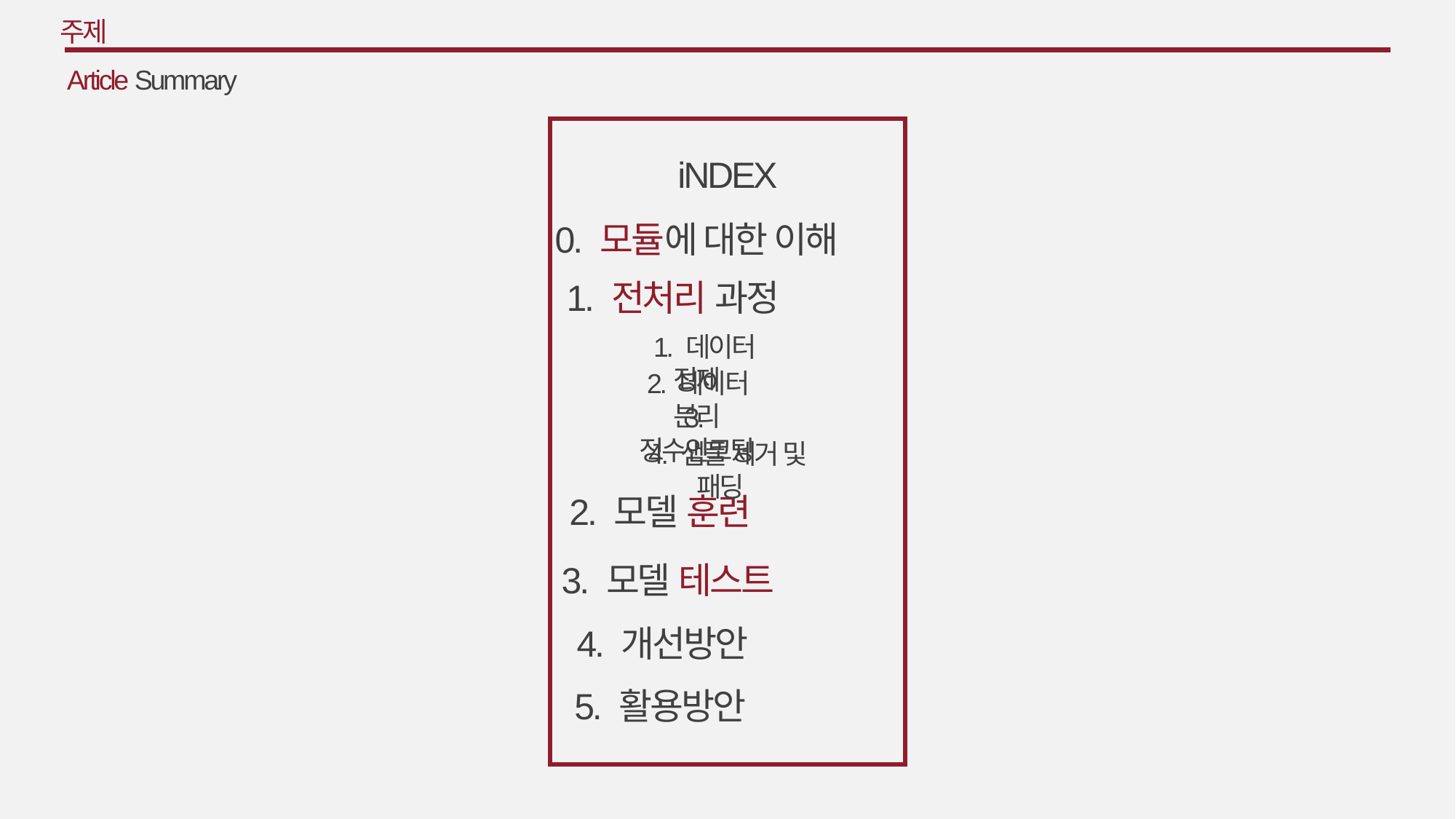

주제
Article Summary

iNDEX
0. 모듈에 대한 이해
1. 전처리 과정
  1. 데이터 정제
2. 데이터 분리
3.  정수인코딩
  4. 샘플 제거 및 패딩
2. 모델 훈련
3. 모델 테스트
4. 개선방안
5. 활용방안